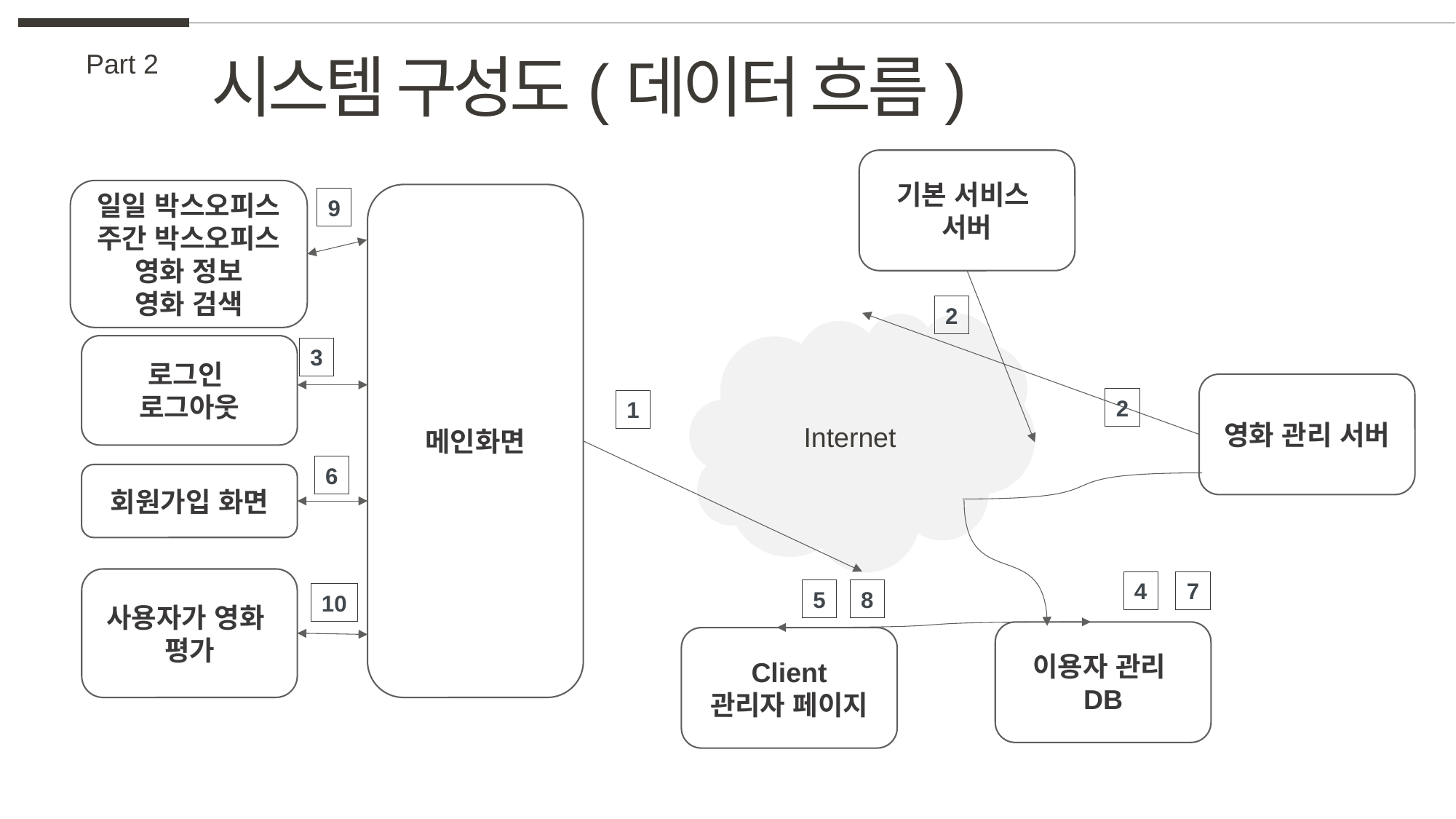

시스템 구성도(데이터 흐름)
Part 2
기본 서비스
서버
일일 박스오피스
주간 박스오피스
영화 정보
영화 검색
메인화면
9
2
Internet
로그인
로그아웃
3
영화 관리 서버
2
1
6
회원가입 화면
사용자가 영화
평가
7
4
5
8
10
이용자 관리
DB
Client
관리자 페이지